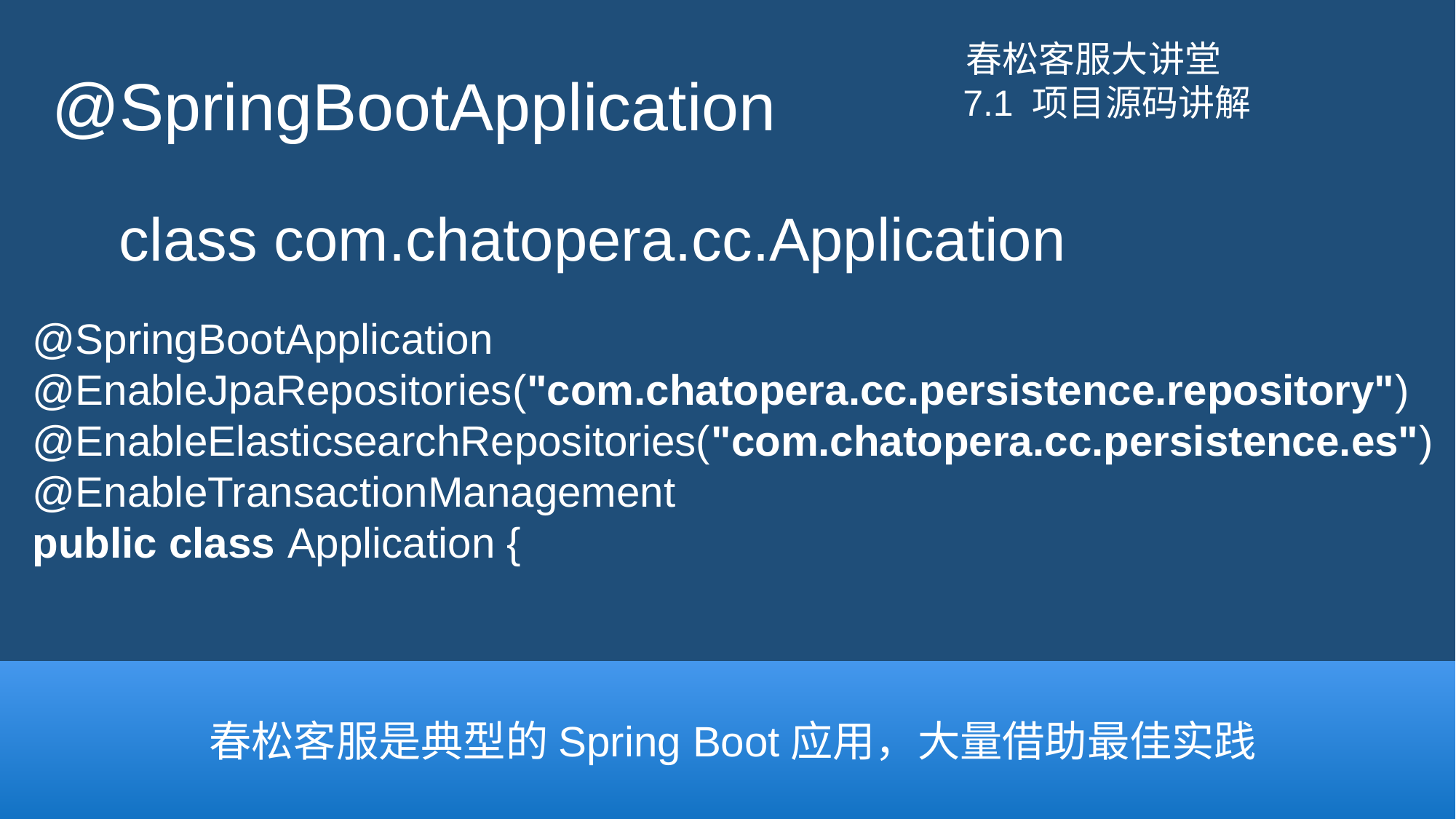

# @SpringBootApplication
春松客服大讲堂
7.1 项目源码讲解
class com.chatopera.cc.Application
@SpringBootApplication
@EnableJpaRepositories("com.chatopera.cc.persistence.repository")
@EnableElasticsearchRepositories("com.chatopera.cc.persistence.es")
@EnableTransactionManagement
public class Application {

春松客服是典型的Spring Boot应用，大量借助最佳实践